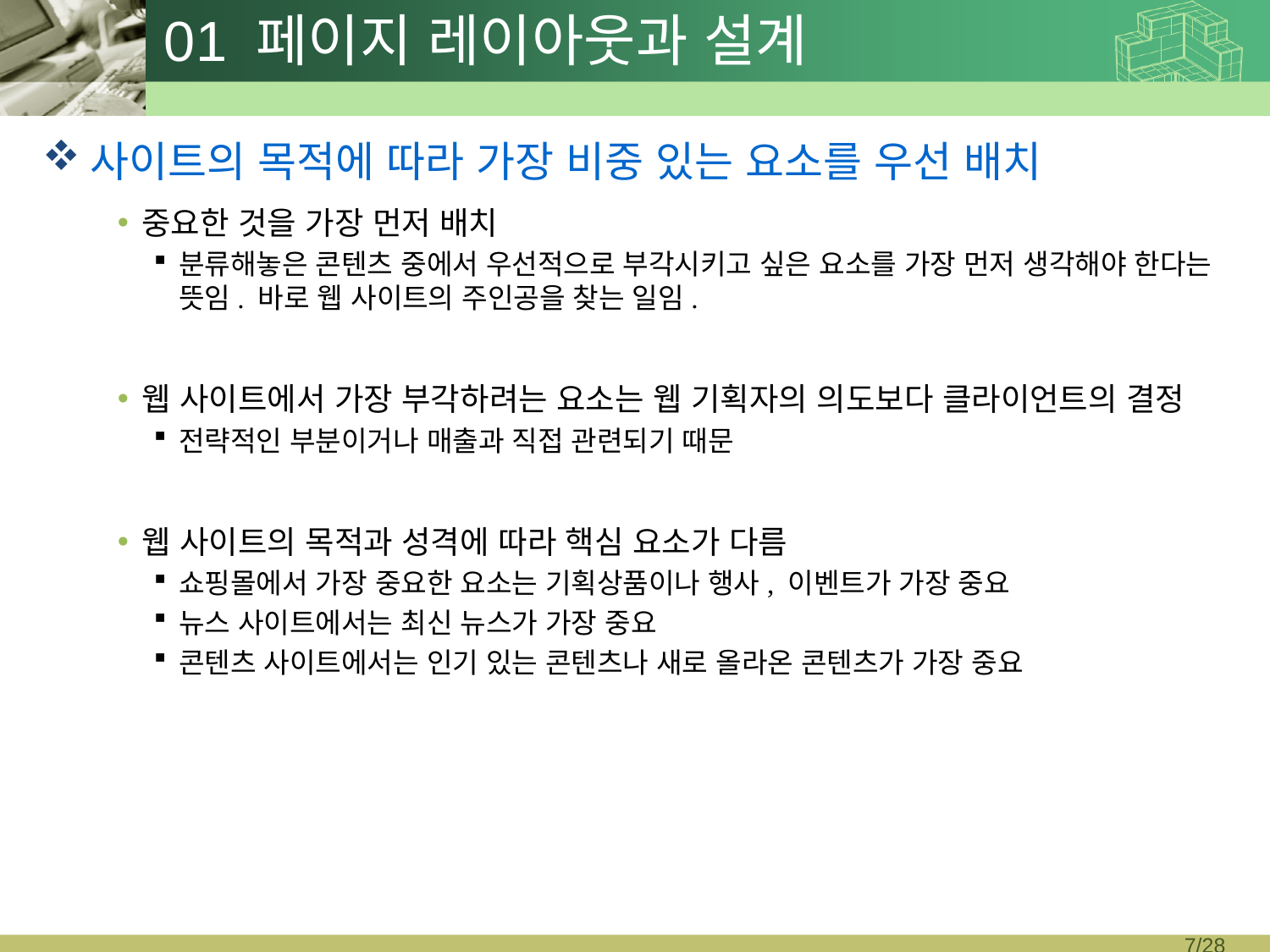

# 01 페이지 레이아웃과 설계
사이트의 목적에 따라 가장 비중 있는 요소를 우선 배치
중요한 것을 가장 먼저 배치
분류해놓은 콘텐츠 중에서 우선적으로 부각시키고 싶은 요소를 가장 먼저 생각해야 한다는 뜻임. 바로 웹 사이트의 주인공을 찾는 일임.

웹 사이트에서 가장 부각하려는 요소는 웹 기획자의 의도보다 클라이언트의 결정
전략적인 부분이거나 매출과 직접 관련되기 때문

웹 사이트의 목적과 성격에 따라 핵심 요소가 다름
쇼핑몰에서 가장 중요한 요소는 기획상품이나 행사, 이벤트가 가장 중요
뉴스 사이트에서는 최신 뉴스가 가장 중요
콘텐츠 사이트에서는 인기 있는 콘텐츠나 새로 올라온 콘텐츠가 가장 중요